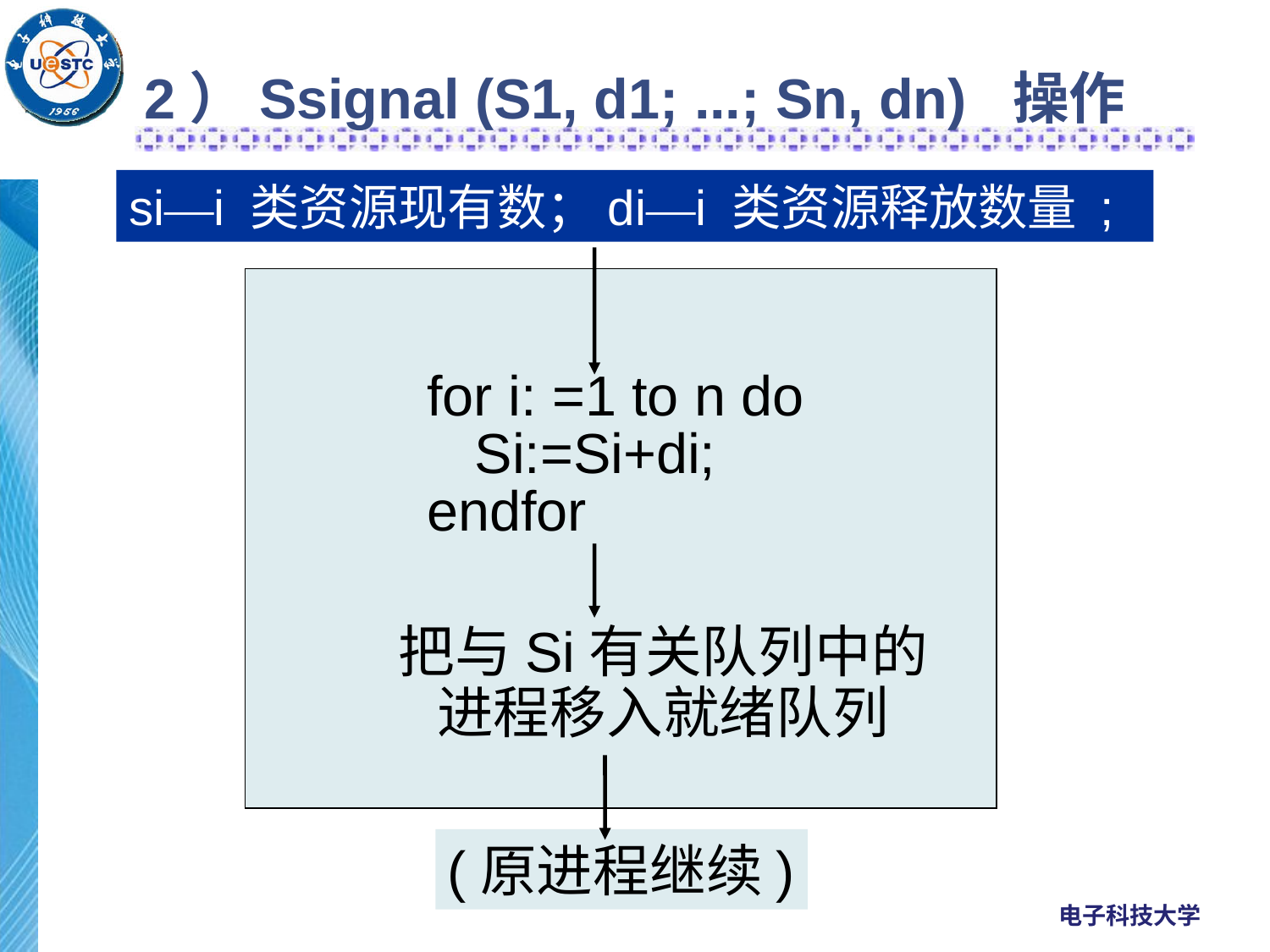

# 2）Ssignal (S1, d1; ...; Sn, dn)  操作
si—i 类资源现有数；di—i 类资源释放数量 ;

for i: =1 to n do
	Si:=Si+di;
endfor

把与Si有关队列中的进程移入就绪队列

(原进程继续)